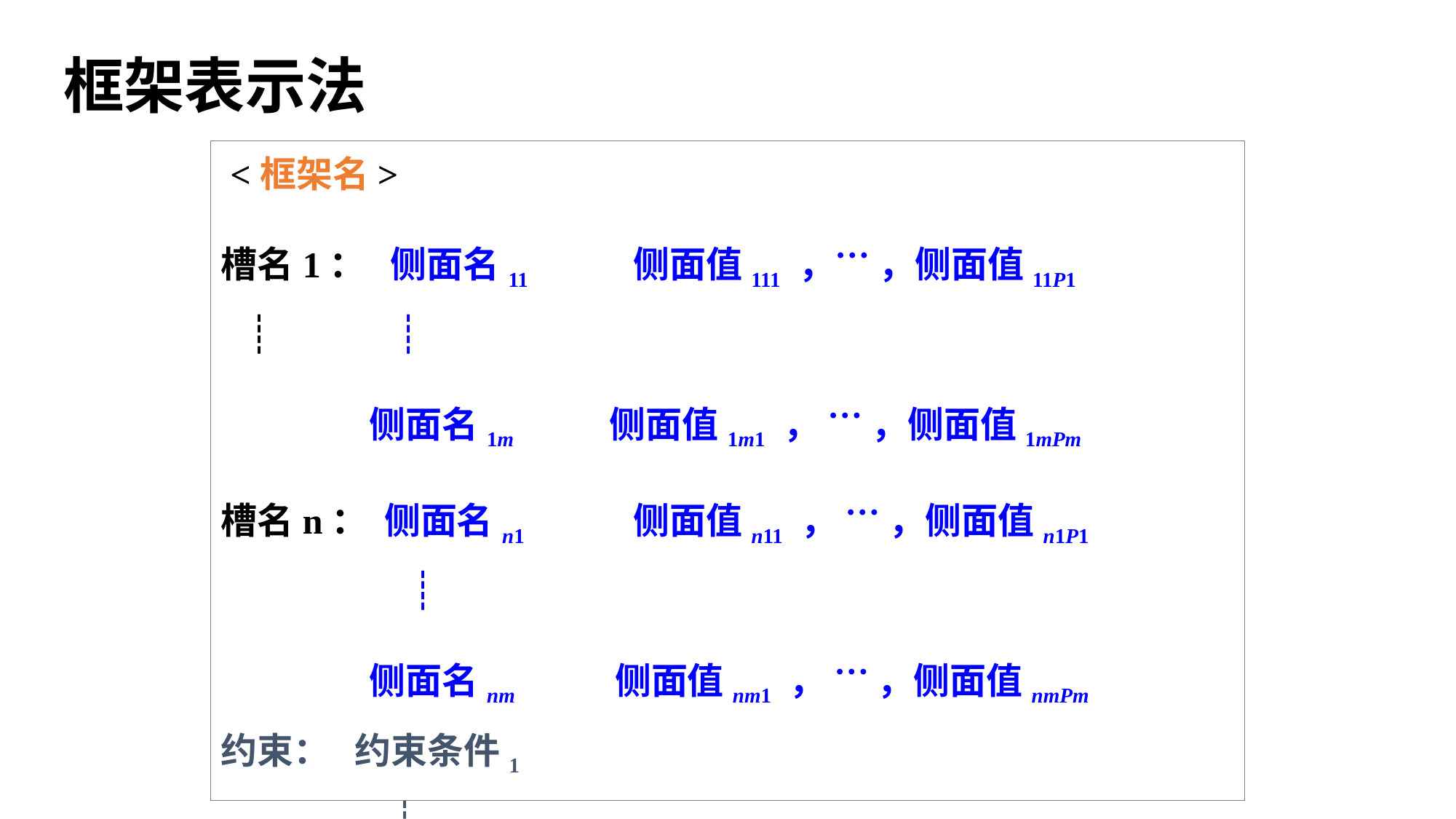

# 框架表示法
框架表示法
 <框架名>
槽名1：   侧面名11           侧面值111 ，… ，侧面值11P1
   ┊              ┊
                 侧面名1m          侧面值1m1 ， … ，侧面值1mPm
槽名n：  侧面名n1           侧面值n11 ， … ，侧面值n1P1
                     ┊
                 侧面名nm          侧面值nm1 ， … ，侧面值nmPm
约束：   约束条件1
                   ┊
               约束条件n